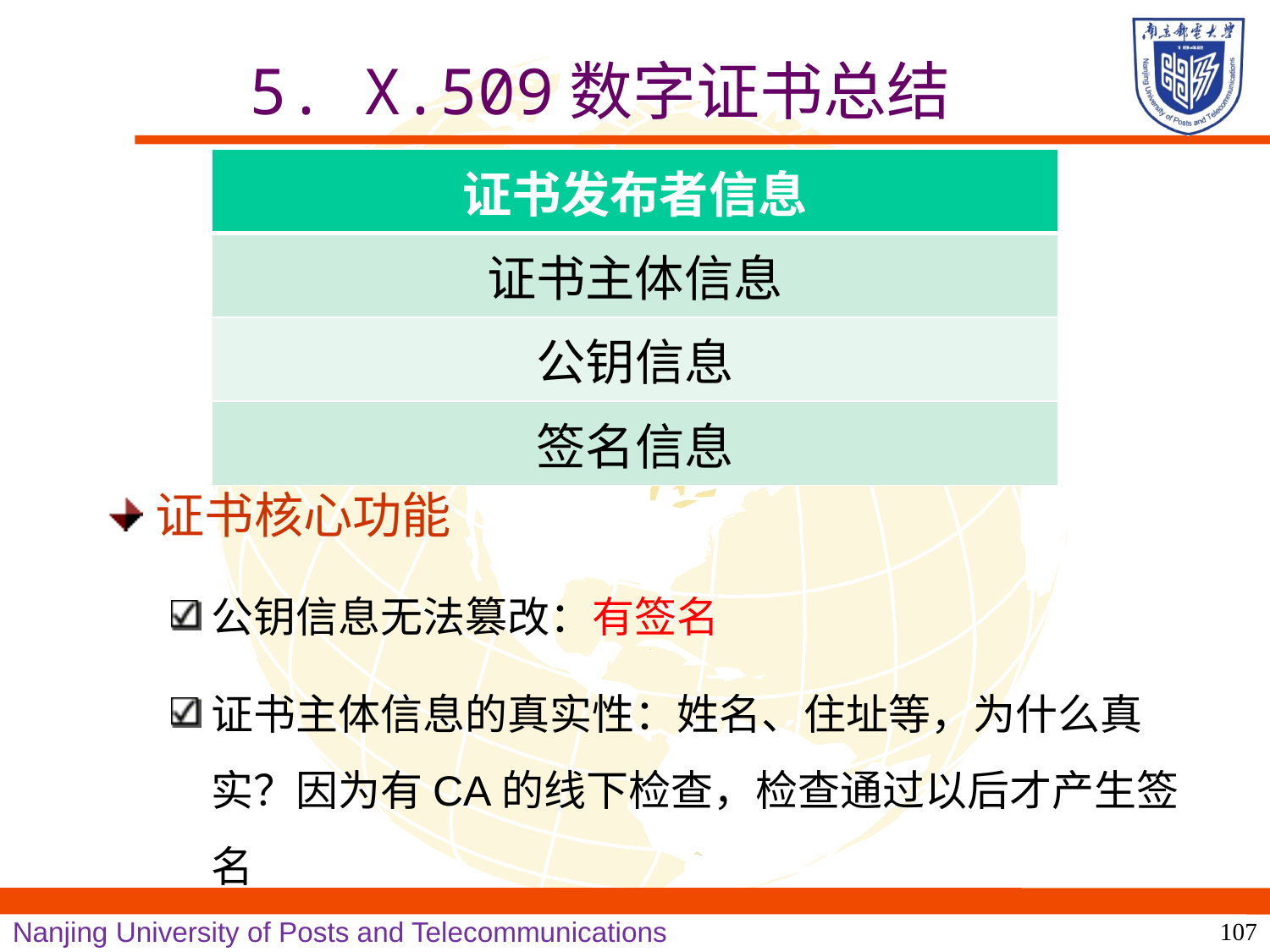

# 5. X.509数字证书总结
| 证书发布者信息 |
| --- |
| 证书主体信息 |
| 公钥信息 |
| 签名信息 |
证书核心功能
公钥信息无法篡改：有签名
证书主体信息的真实性：姓名、住址等，为什么真实？因为有CA的线下检查，检查通过以后才产生签名

107